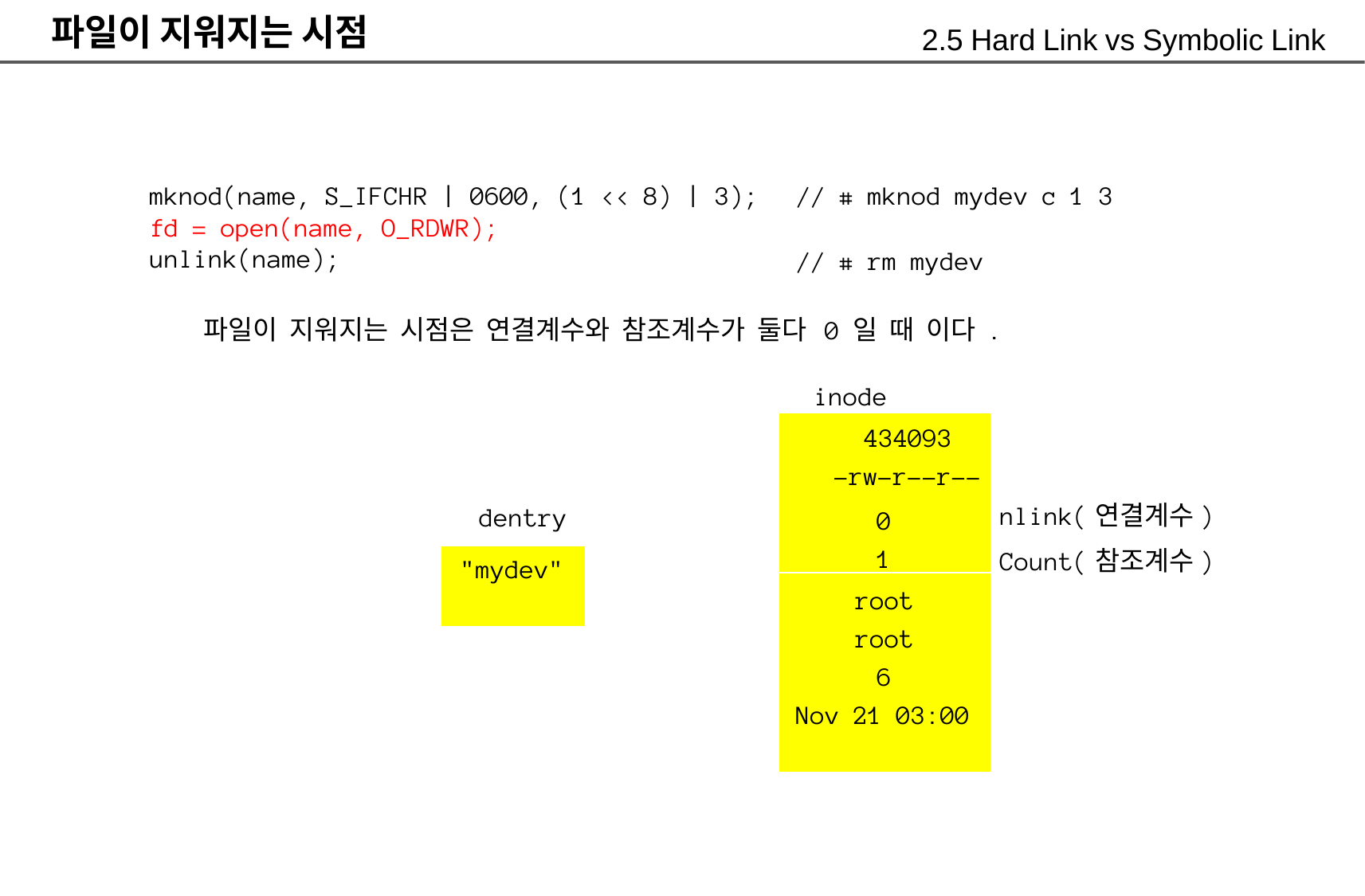

파일이 지워지는 시점
2.5 Hard Link vs Symbolic Link

mknod(name,  S_IFCHR  |  0600,  (1  <<  8)  |  3);
fd  =  open(name,  O_RDWR);
unlink(name);
//  #  mknod  mydev  c  1  3

//  #  rm  mydev
파일이  지워지는  시점은  연결계수와  참조계수가  둘다  0 일  때  이다 .

	inode
			434093
		-rw-r--r--

nlink(연결계수)

Count(참조계수)
	dentry

"mydev"
		0
		1
	root
	root
		6
Nov  21  03:00